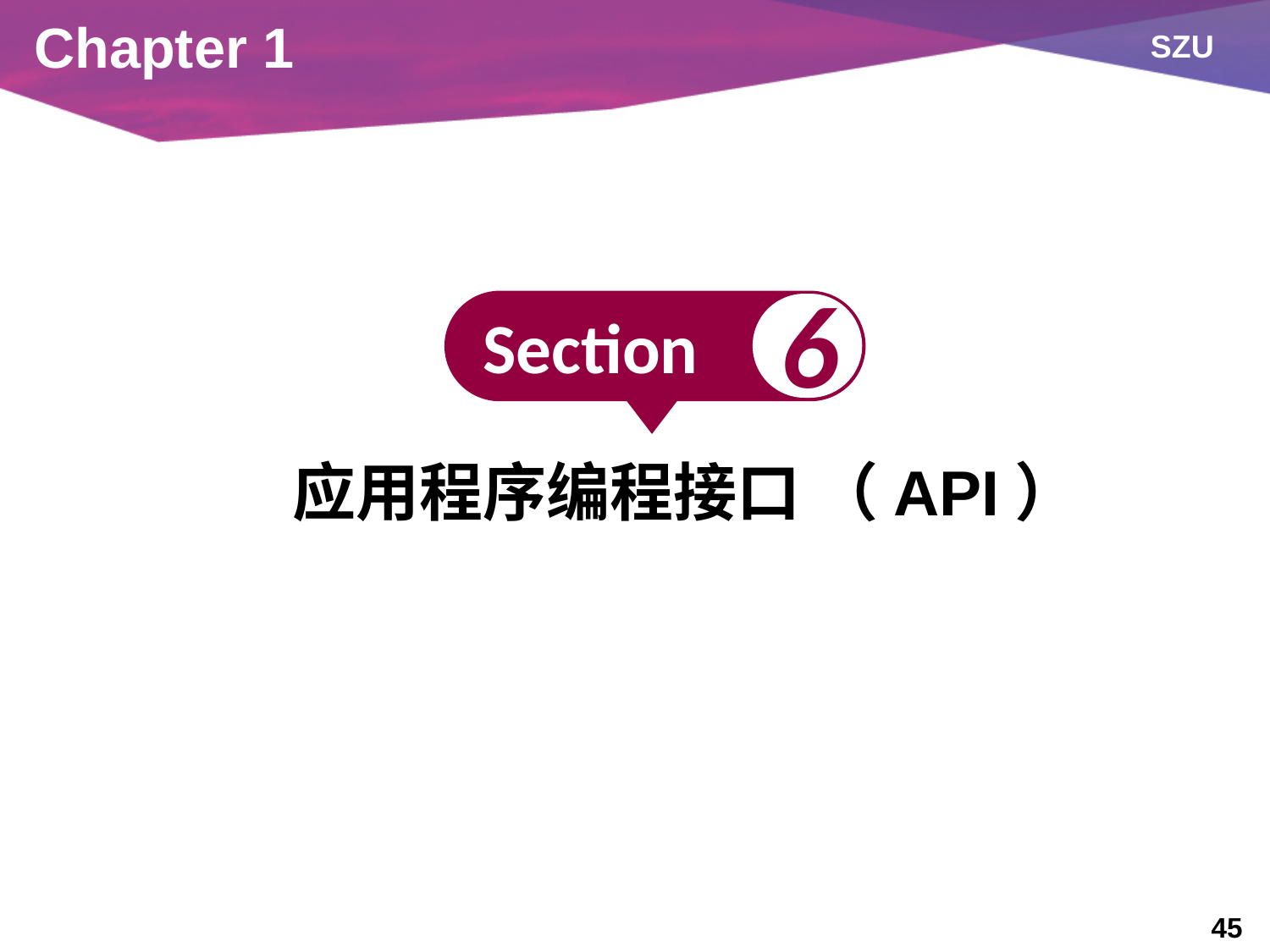

# Chapter 1
6

Section

应用程序编程接口 （API）
45